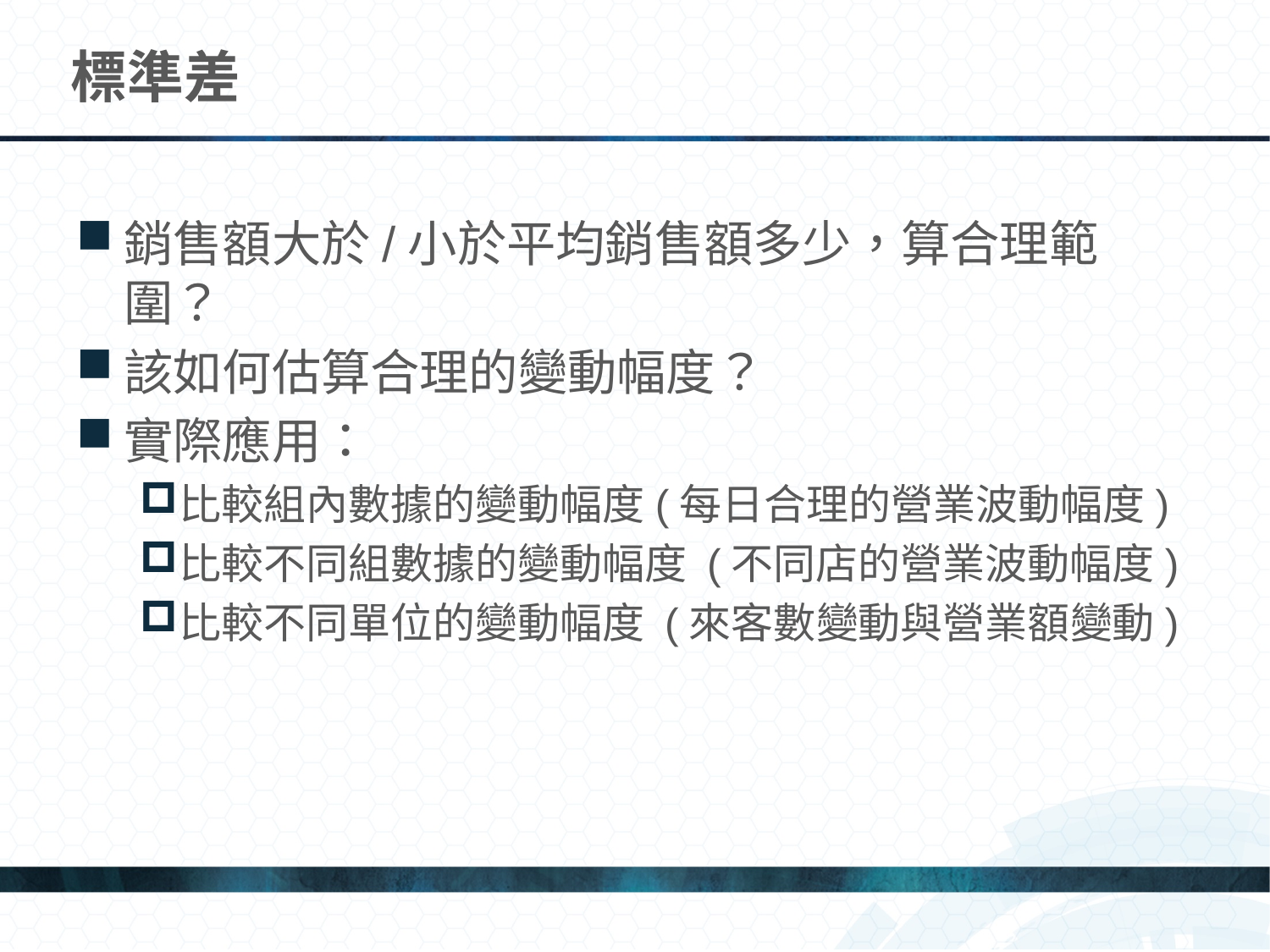

# 標準差
銷售額大於/小於平均銷售額多少，算合理範圍？
該如何估算合理的變動幅度？
實際應用：
比較組內數據的變動幅度(每日合理的營業波動幅度)
比較不同組數據的變動幅度 (不同店的營業波動幅度)
比較不同單位的變動幅度 (來客數變動與營業額變動)